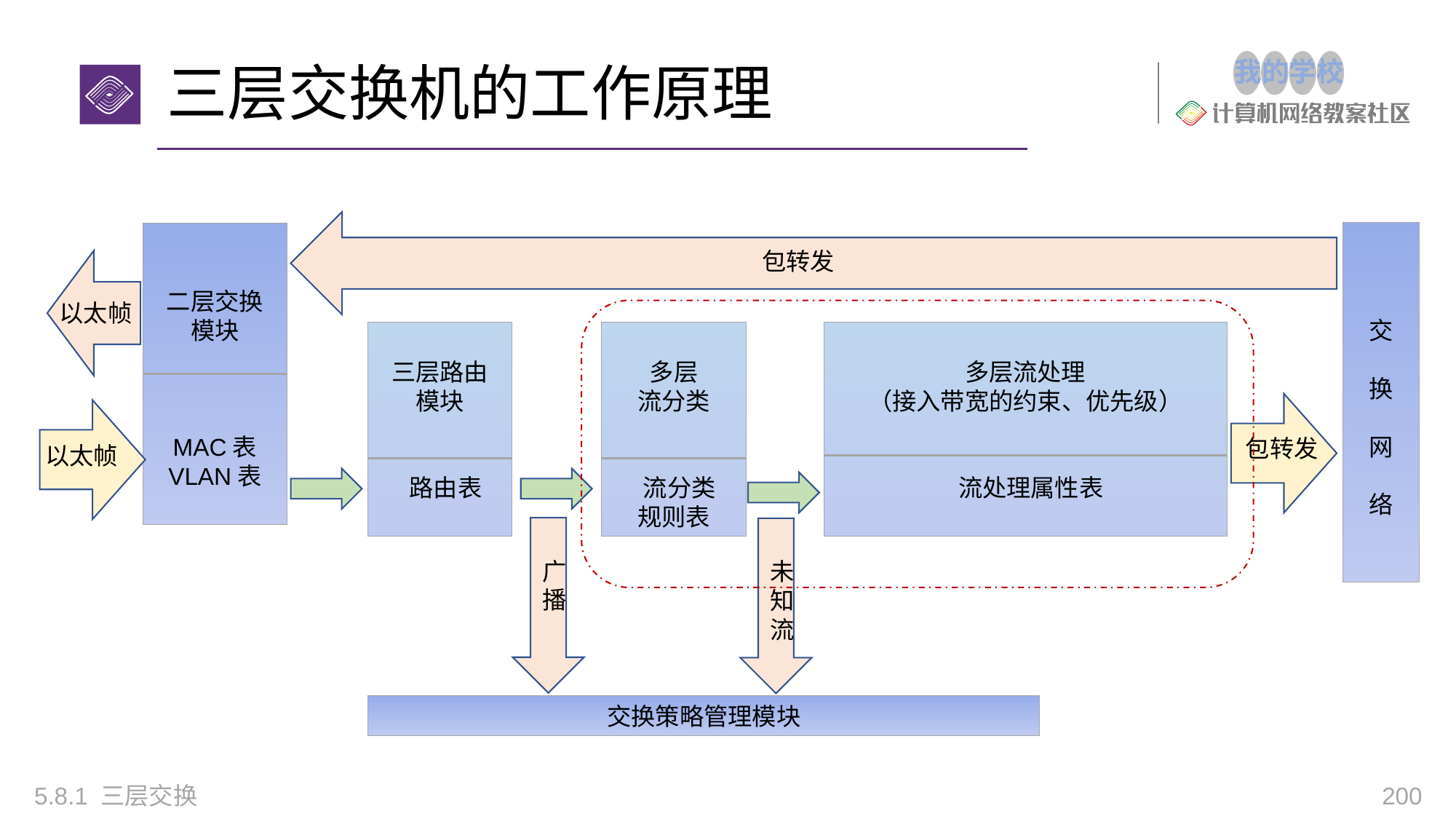

# 三层交换机的工作原理

交

换

网

络

二层交换
模块

MAC表
VLAN表

包转发

以太帧

三层路由
模块

 路由表

多层
流分类

 流分类
规则表

多层流处理
（接入带宽的约束、优先级）

 流处理属性表

包转发

以太帧

广
播

未知流
交换策略管理模块
5.8.1 三层交换
200